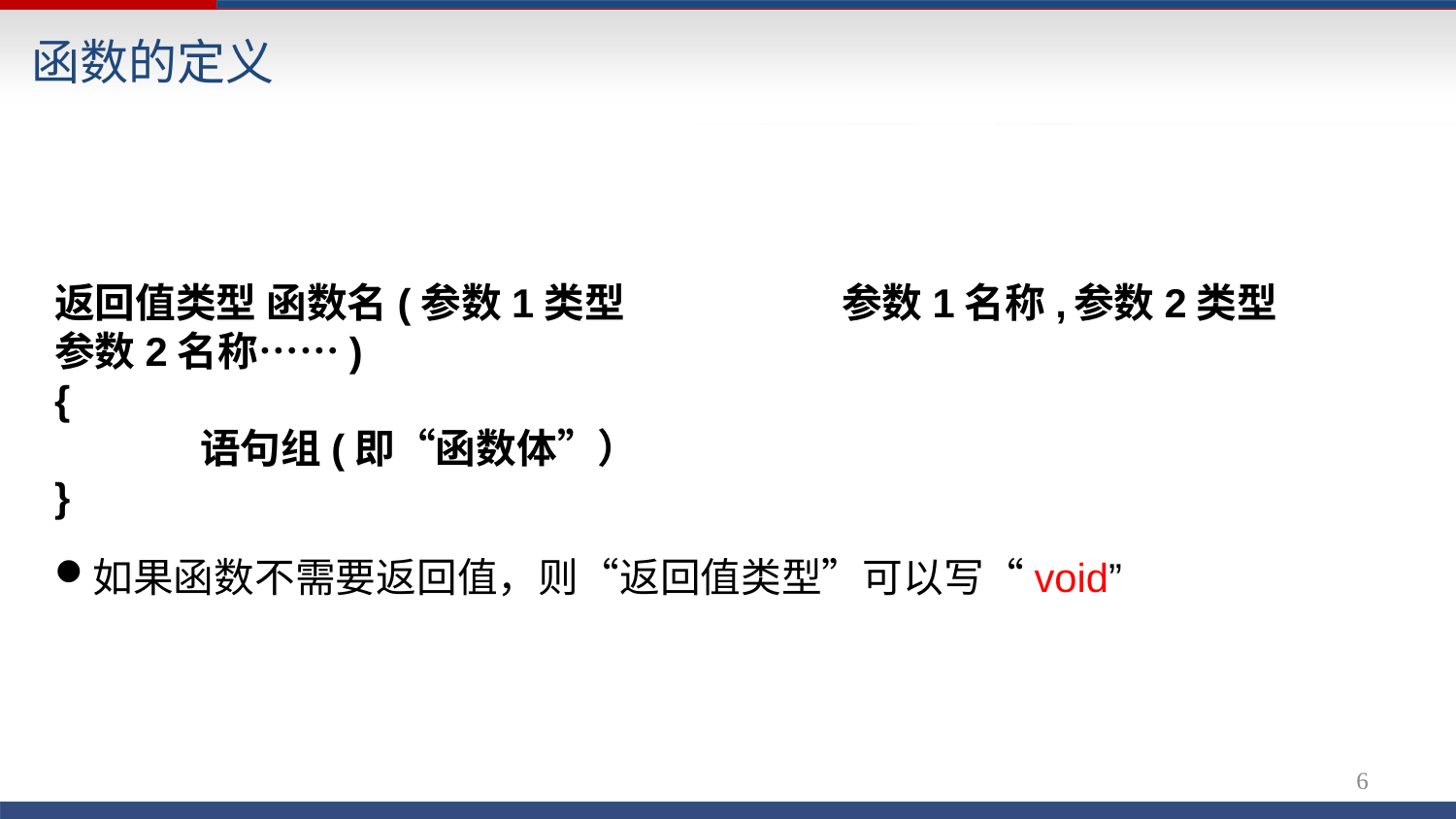

# 函数的定义
返回值类型 函数名(参数1类型	参数1名称,	参数2类型 参数2名称……)
{
语句组(即“函数体”）
}

如果函数不需要返回值，则“返回值类型”可以写“void”
6